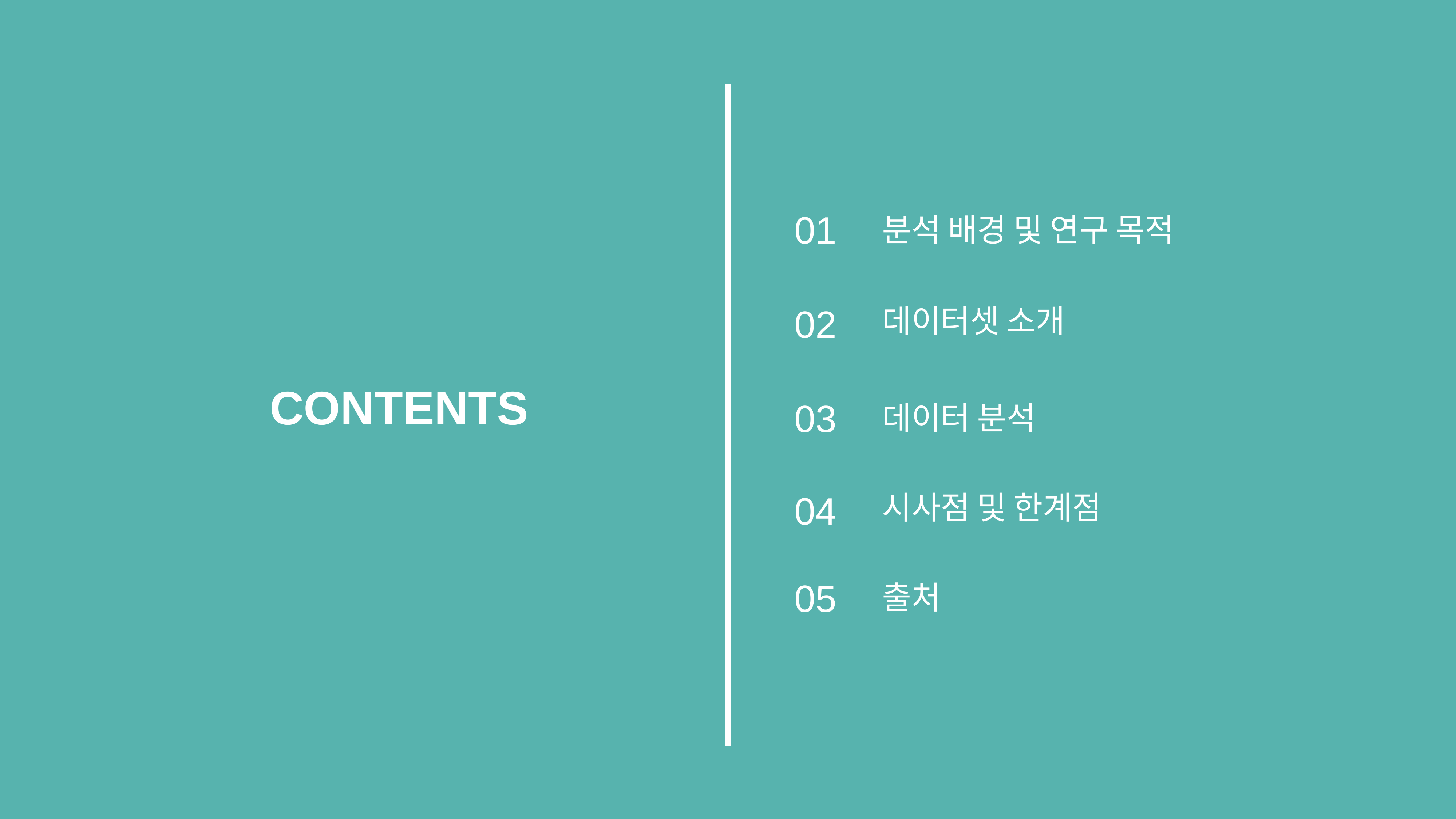

01
분석 배경 및 연구 목적
02
데이터셋 소개
CONTENTS
03
데이터 분석

04
시사점 및 한계점
05
출처